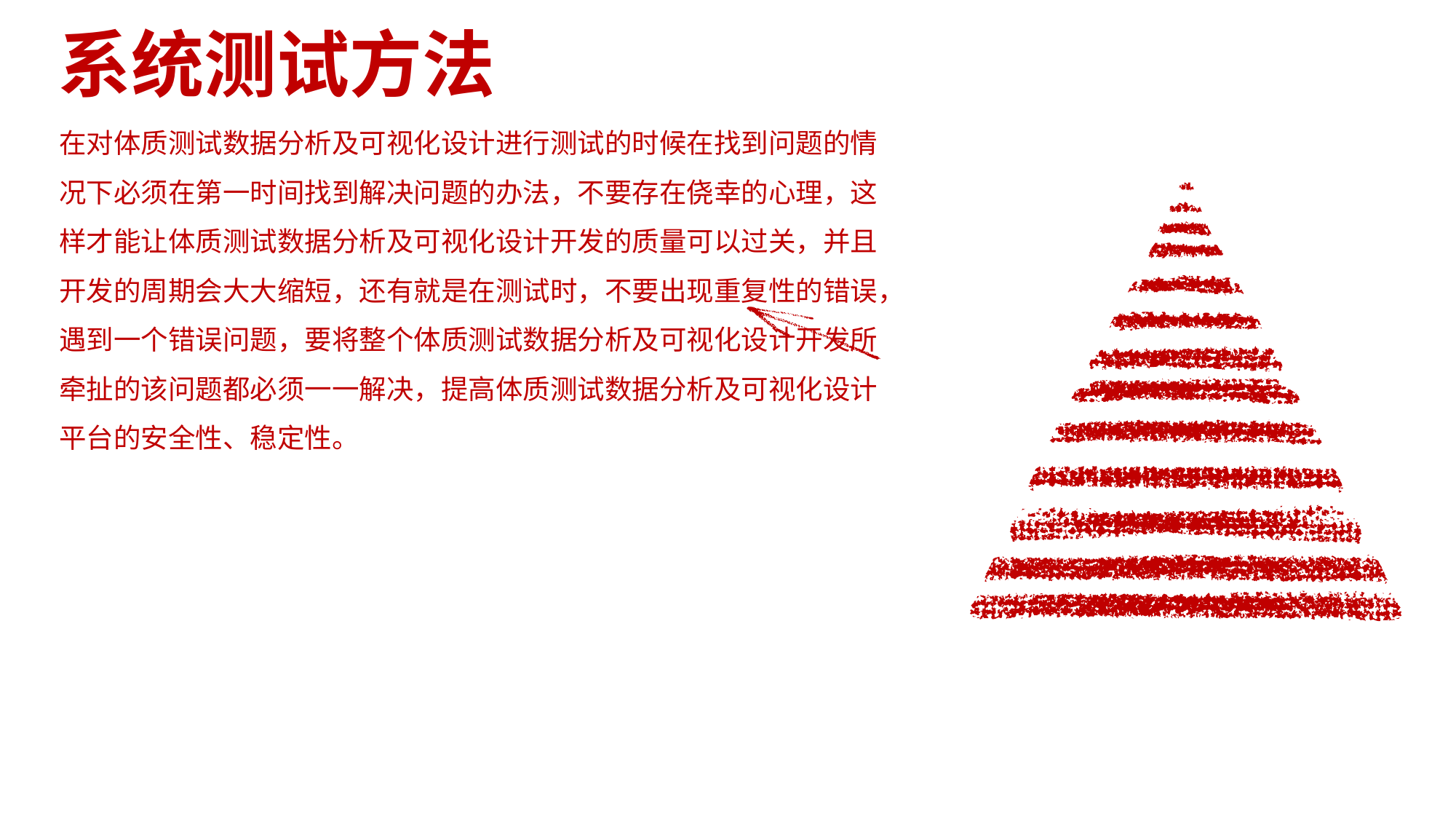

系统测试方法
在对体质测试数据分析及可视化设计进行测试的时候在找到问题的情况下必须在第一时间找到解决问题的办法，不要存在侥幸的心理，这样才能让体质测试数据分析及可视化设计开发的质量可以过关，并且开发的周期会大大缩短，还有就是在测试时，不要出现重复性的错误，遇到一个错误问题，要将整个体质测试数据分析及可视化设计开发所牵扯的该问题都必须一一解决，提高体质测试数据分析及可视化设计平台的安全性、稳定性。